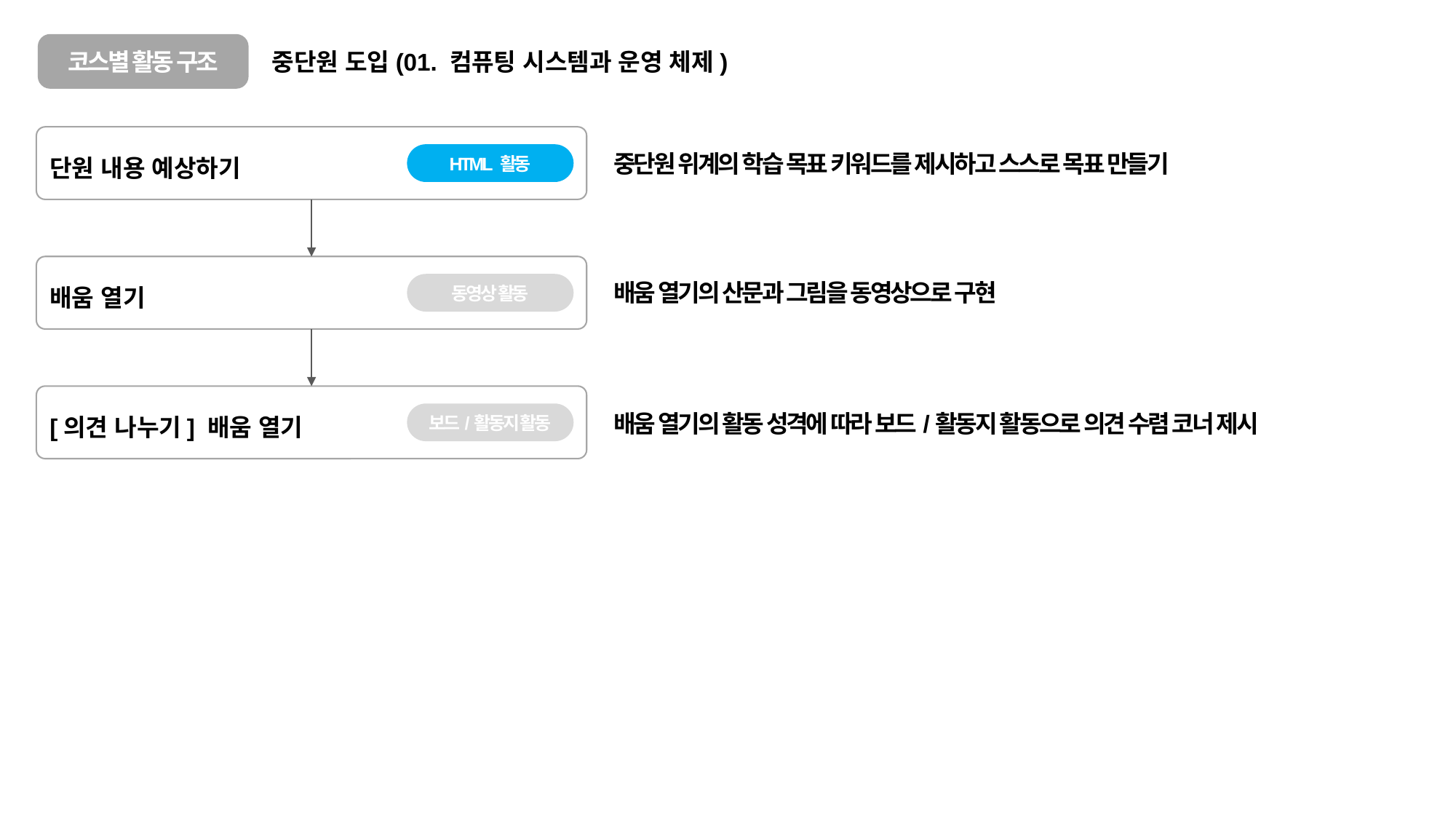

코스별 활동 구조
중단원 도입(01. 컴퓨팅 시스템과 운영 체제)
단원 내용 예상하기
중단원 위계의 학습 목표 키워드를 제시하고 스스로 목표 만들기
HTML 활동
배움 열기
배움 열기의 산문과 그림을 동영상으로 구현
동영상 활동
[의견 나누기] 배움 열기
보드/활동지 활동
배움 열기의 활동 성격에 따라 보드/활동지 활동으로 의견 수렴 코너 제시